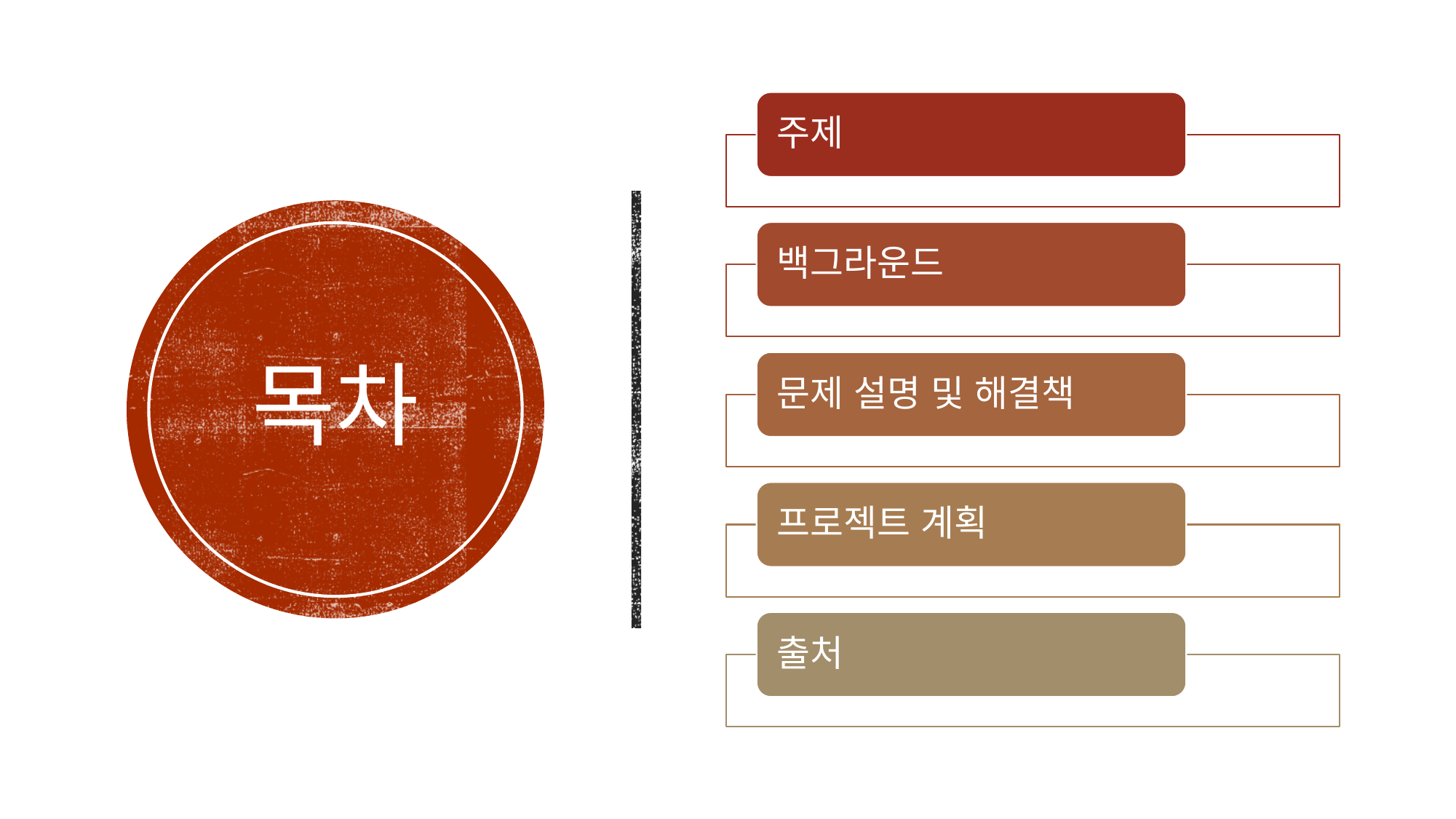

주제

백그라운드

# 목차
문제 설명 및 해결책

프로젝트 계획

출처